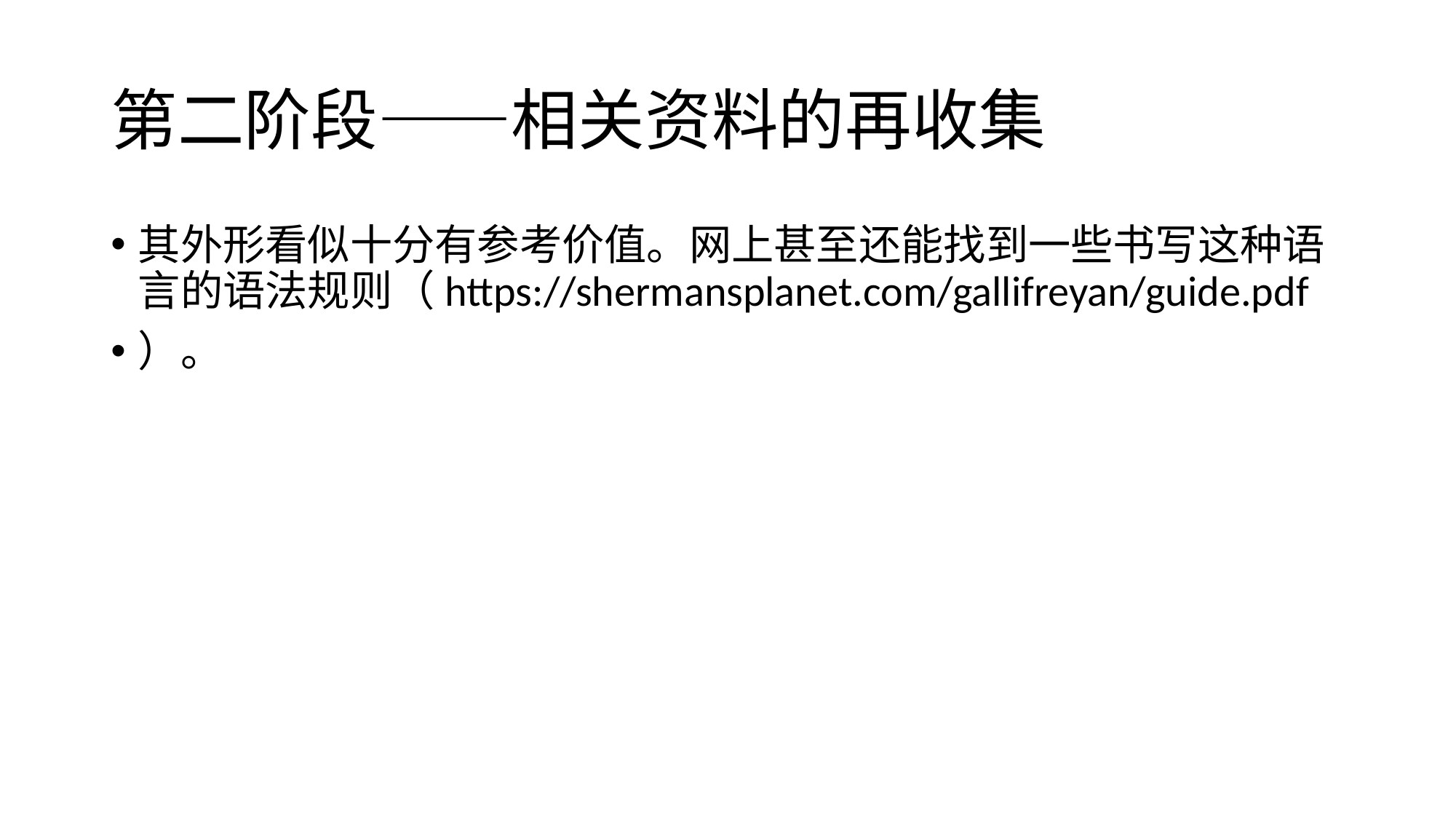

# 第二阶段——相关资料的再收集
其外形看似十分有参考价值。网上甚至还能找到一些书写这种语言的语法规则（https://shermansplanet.com/gallifreyan/guide.pdf
）。